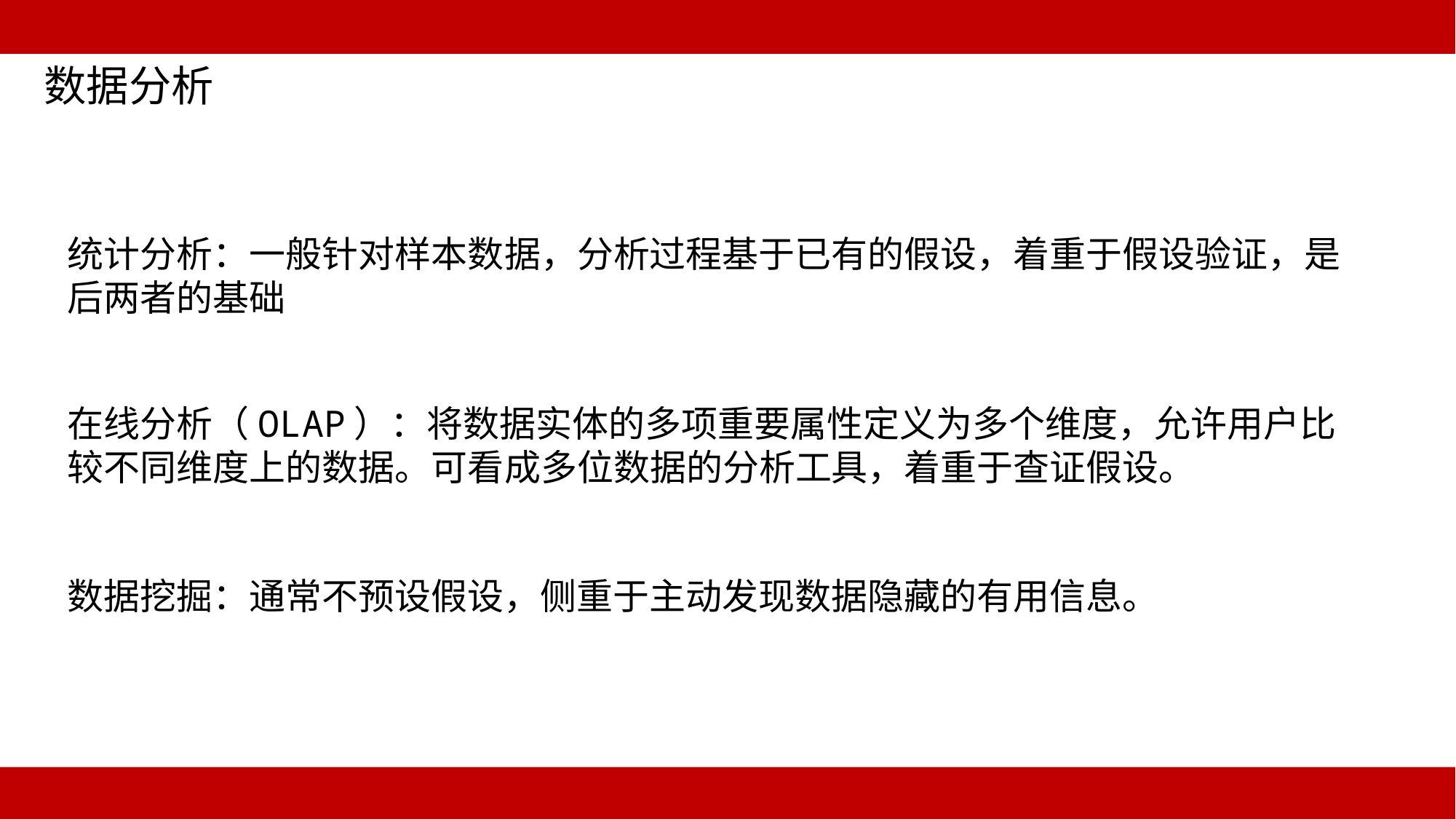

数据分析
统计分析：一般针对样本数据，分析过程基于已有的假设，着重于假设验证，是后两者的基础
在线分析（OLAP）：将数据实体的多项重要属性定义为多个维度，允许用户比较不同维度上的数据。可看成多位数据的分析工具，着重于查证假设。
数据挖掘：通常不预设假设，侧重于主动发现数据隐藏的有用信息。